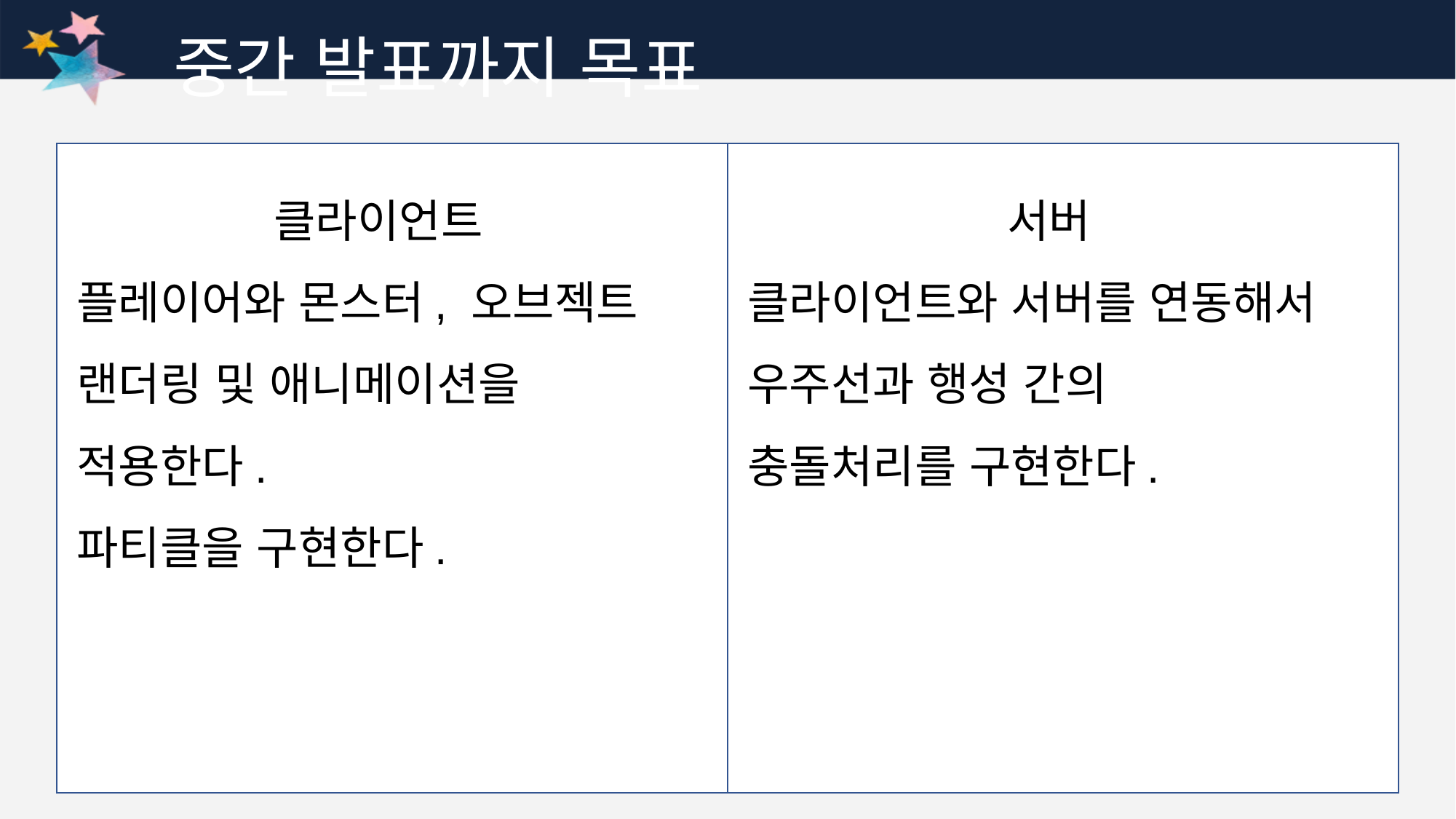

중간 발표까지 목표

클라이언트
플레이어와 몬스터, 오브젝트
랜더링 및 애니메이션을
적용한다.
파티클을 구현한다.
서버
클라이언트와 서버를 연동해서
우주선과 행성 간의
충돌처리를 구현한다.